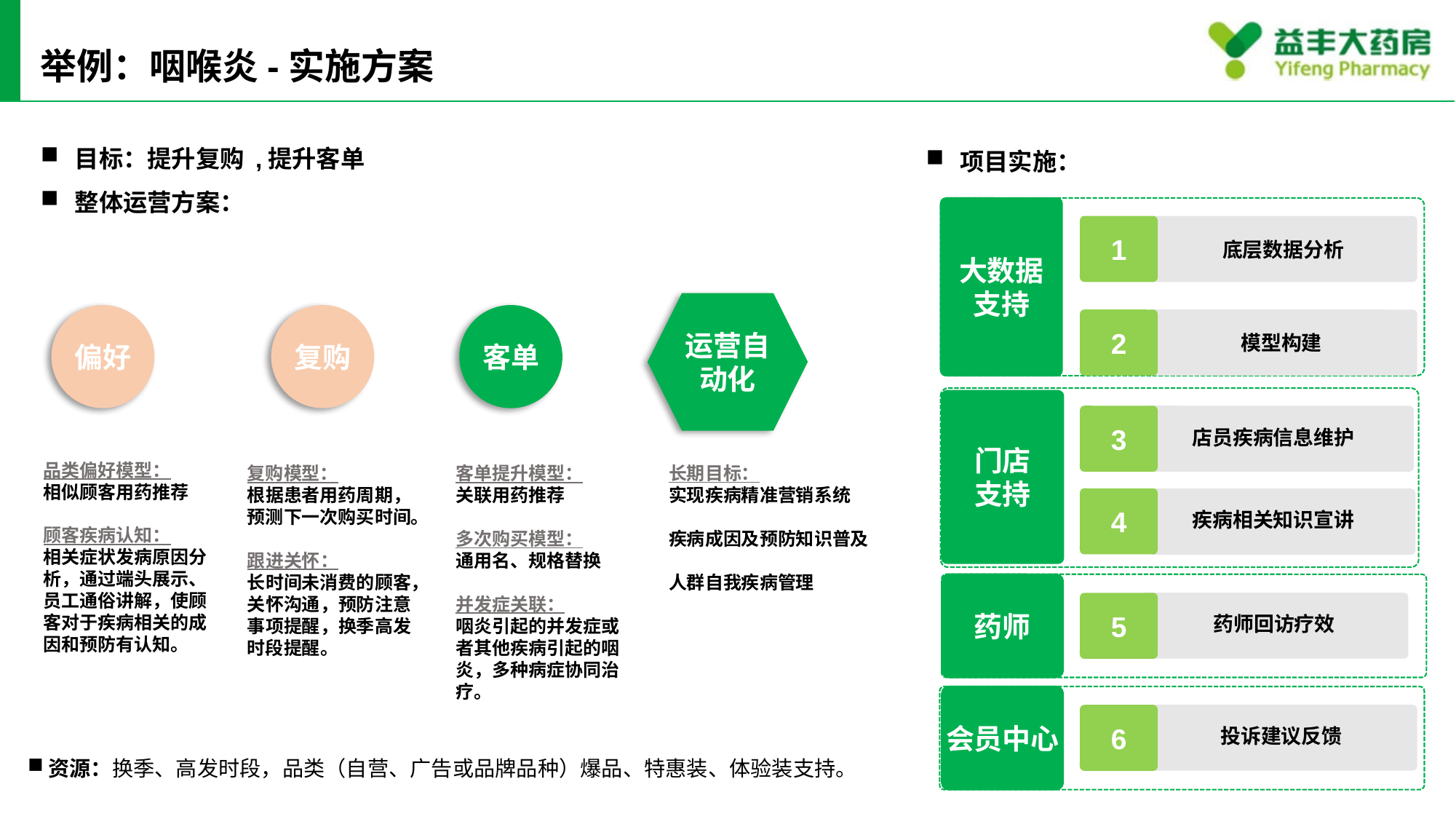

举例：咽喉炎-实施方案
目标：提升复购 ,提升客单
整体运营方案：
项目实施：

大数据
支持
1
底层数据分析
运营自动化
偏好
复购
客单
2
模型构建

门店
支持
3

店员疾病信息维护
品类偏好模型：
相似顾客用药推荐

顾客疾病认知：
相关症状发病原因分析，通过端头展示、员工通俗讲解，使顾客对于疾病相关的成因和预防有认知。

复购模型：
根据患者用药周期，预测下一次购买时间。

跟进关怀：
长时间未消费的顾客，关怀沟通，预防注意事项提醒，换季高发时段提醒。
客单提升模型：
关联用药推荐

多次购买模型：
通用名、规格替换

并发症关联：
咽炎引起的并发症或者其他疾病引起的咽炎，多种病症协同治疗。
长期目标：
实现疾病精准营销系统

疾病成因及预防知识普及

人群自我疾病管理
4

疾病相关知识宣讲

药师

5
 药师回访疗效

会员中心

6
 投诉建议反馈
资源：换季、高发时段，品类（自营、广告或品牌品种）爆品、特惠装、体验装支持。